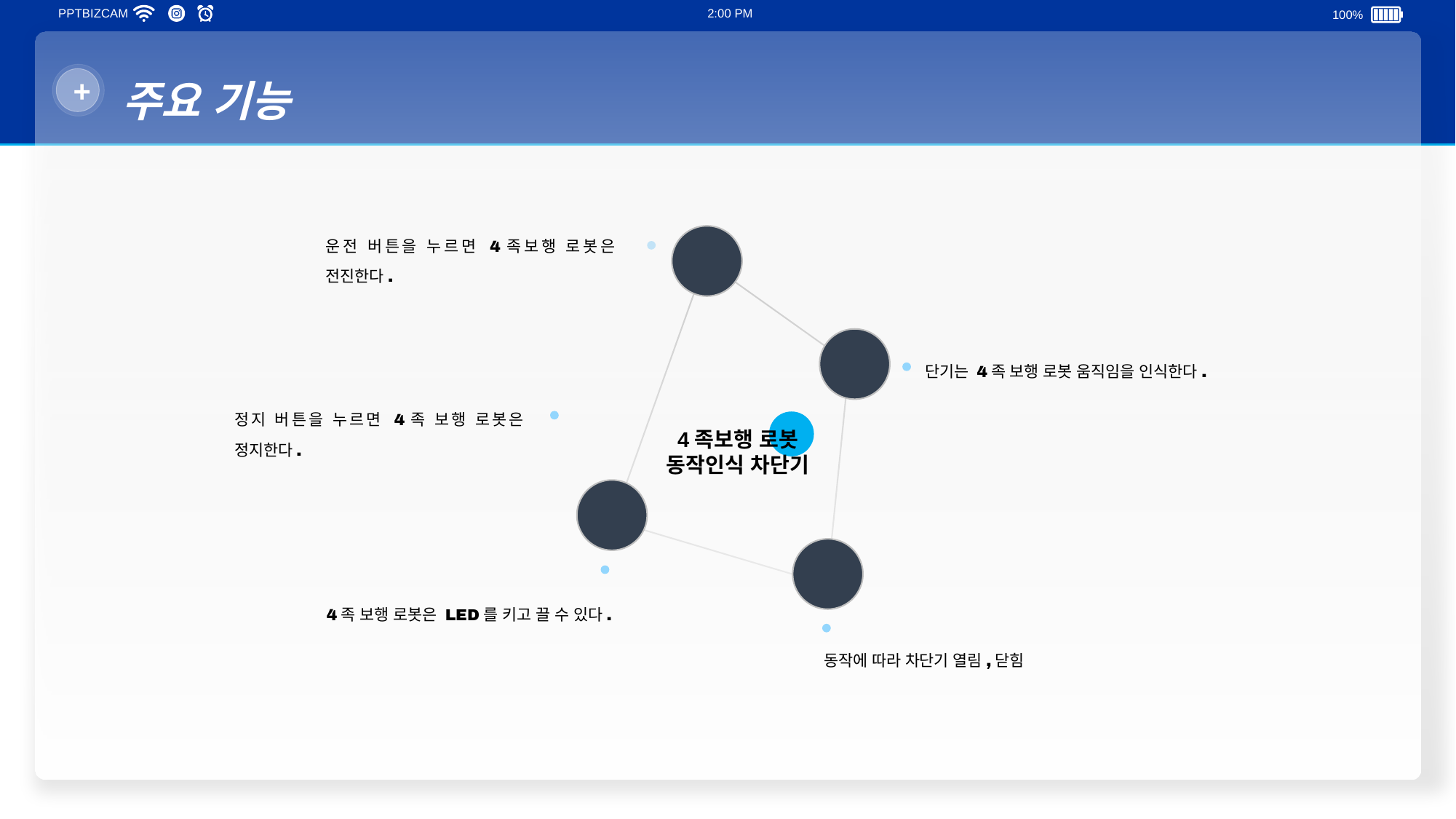

PPTBIZCAM
2:00 PM
100%

+

4족보행 로봇
동작인식 차단기

주요 기능
PPT PRESENTATION Enjoy your stylish business and campus life with BIZCAM
운전 버튼을 누르면 4족보행 로봇은 전진한다.

단기는 4족 보행 로봇 움직임을 인식한다.

정지 버튼을 누르면 4족 보행 로봇은 정지한다.
4족 보행 로봇은 LED를 키고 끌 수 있다.
동작에 따라 차단기 열림,닫힘